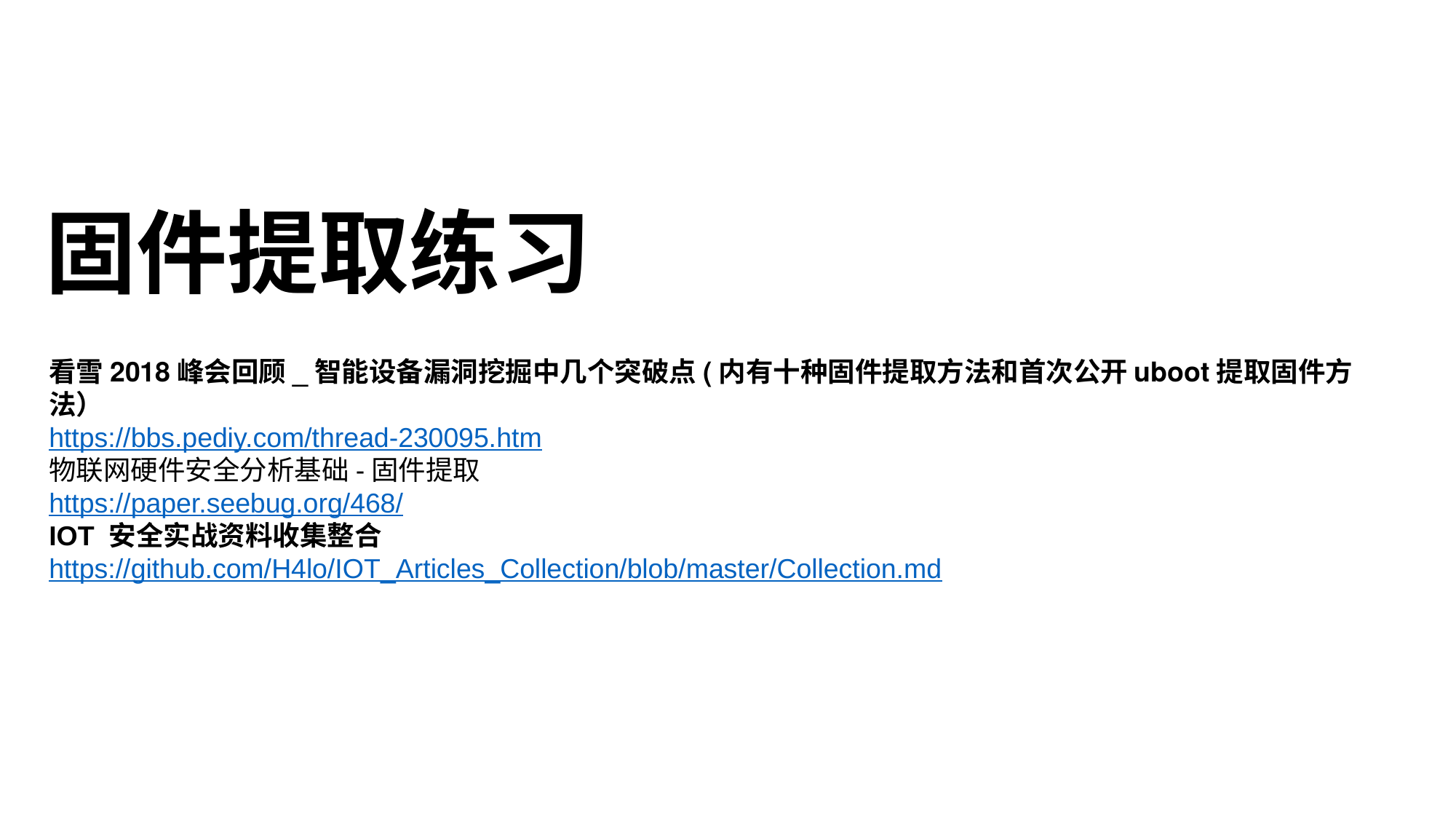

固件提取练习
看雪2018峰会回顾_智能设备漏洞挖掘中几个突破点(内有十种固件提取方法和首次公开uboot提取固件方法）
https://bbs.pediy.com/thread-230095.htm
物联网硬件安全分析基础-固件提取
https://paper.seebug.org/468/
IOT 安全实战资料收集整合
https://github.com/H4lo/IOT_Articles_Collection/blob/master/Collection.md